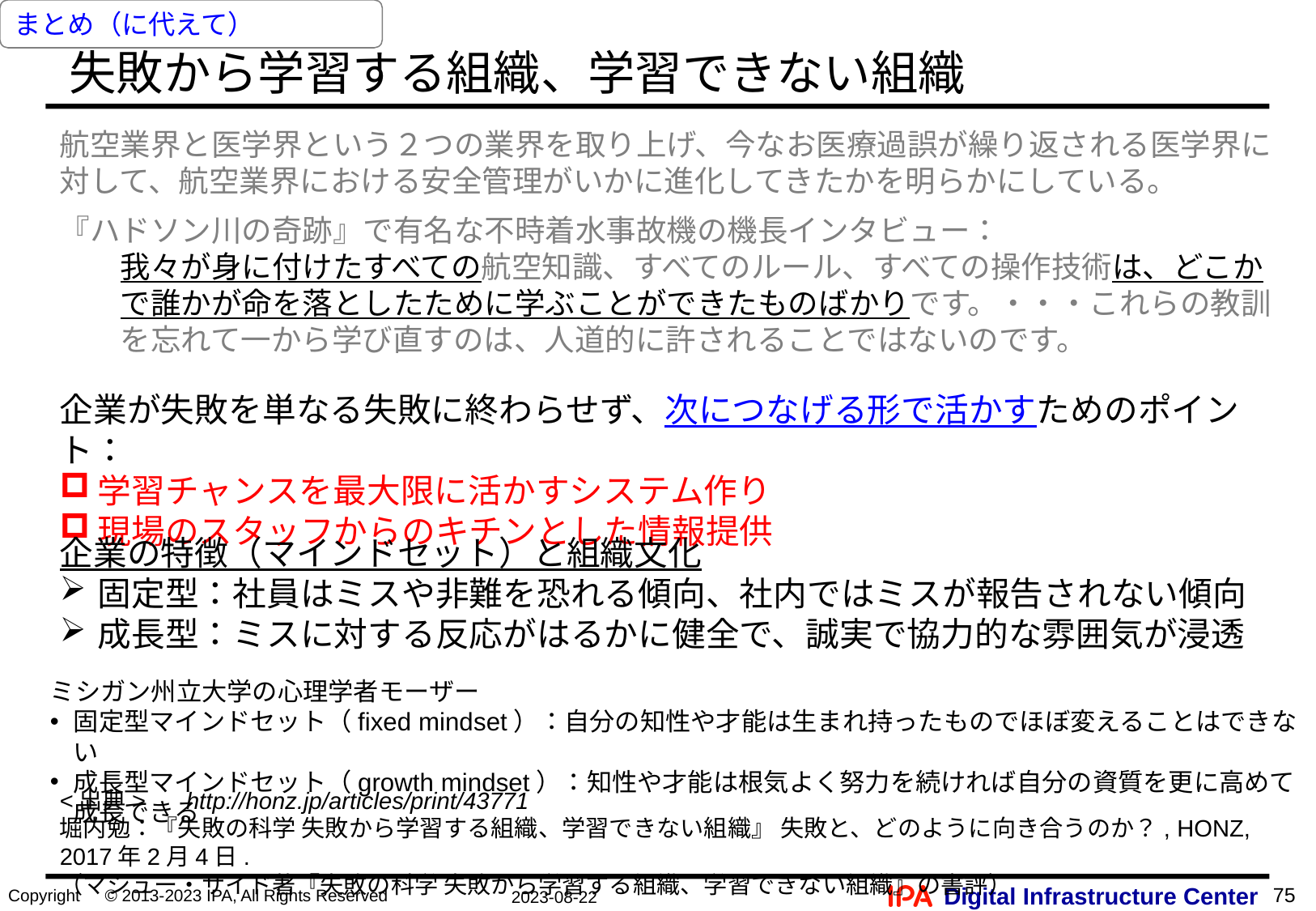

まとめ（に代えて）
# 失敗から学習する組織、学習できない組織
航空業界と医学界という２つの業界を取り上げ、今なお医療過誤が繰り返される医学界に対して、航空業界における安全管理がいかに進化してきたかを明らかにしている。
『ハドソン川の奇跡』で有名な不時着水事故機の機長インタビュー：
我々が身に付けたすべての航空知識、すべてのルール、すべての操作技術は、どこかで誰かが命を落としたために学ぶことができたものばかりです。・・・これらの教訓を忘れて一から学び直すのは、人道的に許されることではないのです。
企業が失敗を単なる失敗に終わらせず、次につなげる形で活かすためのポイント：
学習チャンスを最大限に活かすシステム作り
現場のスタッフからのキチンとした情報提供
企業の特徴（マインドセット）と組織文化
固定型：社員はミスや非難を恐れる傾向、社内ではミスが報告されない傾向
成長型：ミスに対する反応がはるかに健全で、誠実で協力的な雰囲気が浸透
ミシガン州立大学の心理学者モーザー
固定型マインドセット（fixed mindset）：自分の知性や才能は生まれ持ったものでほぼ変えることはできない
成長型マインドセット（growth mindset）：知性や才能は根気よく努力を続ければ自分の資質を更に高めて成長できる
<出典>　 http://honz.jp/articles/print/43771
堀内勉：『失敗の科学 失敗から学習する組織、学習できない組織』 失敗と、どのように向き合うのか？, HONZ, 2017年2月4日.
（マシュー・サイド著『失敗の科学 失敗から学習する組織、学習できない組織』の書評）